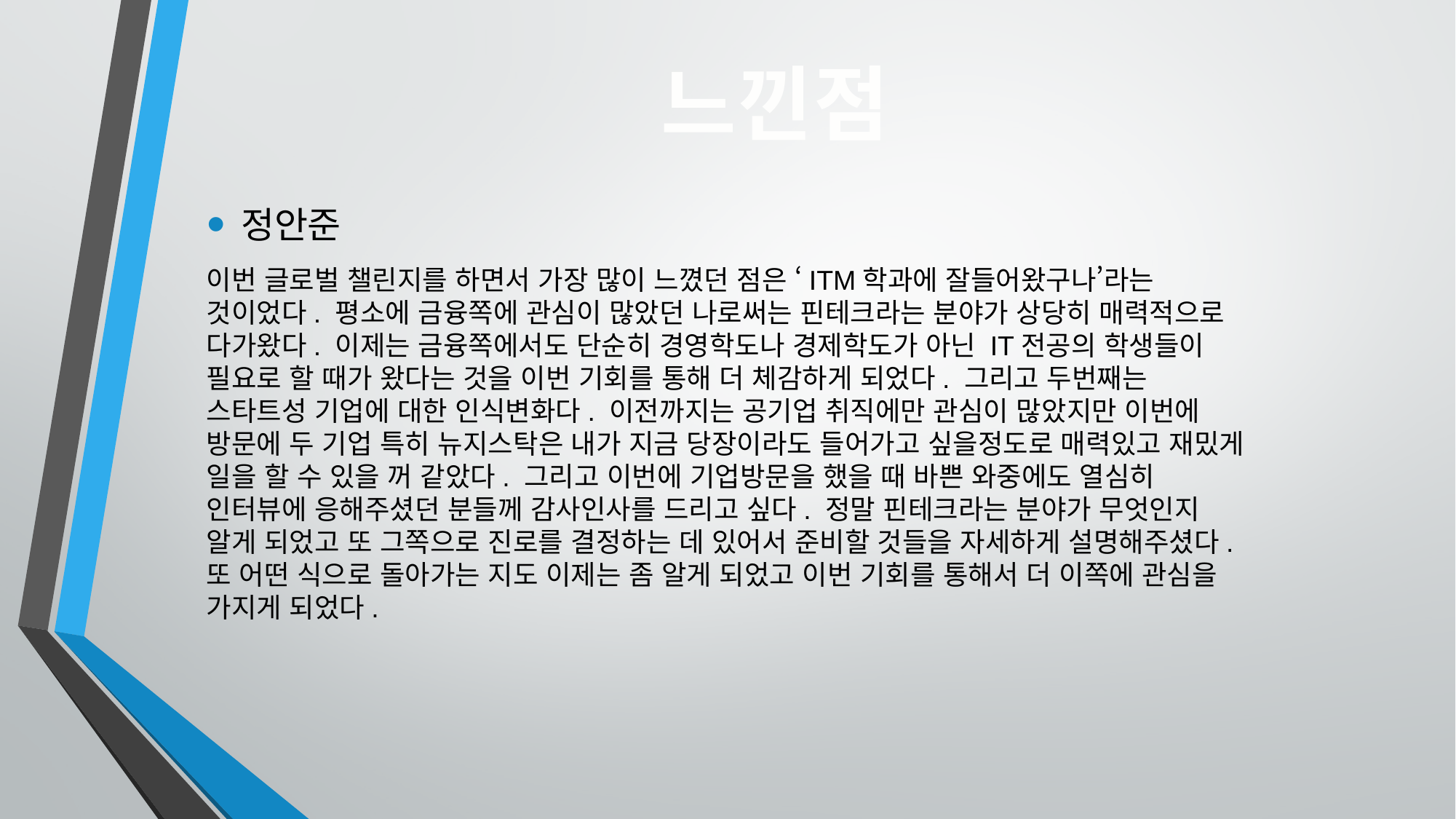

정안준
느낀점
이번 글로벌 챌린지를 하면서 가장 많이 느꼈던 점은 ‘ITM학과에 잘들어왔구나’라는 것이었다. 평소에 금융쪽에 관심이 많았던 나로써는 핀테크라는 분야가 상당히 매력적으로 다가왔다. 이제는 금융쪽에서도 단순히 경영학도나 경제학도가 아닌 IT전공의 학생들이 필요로 할 때가 왔다는 것을 이번 기회를 통해 더 체감하게 되었다. 그리고 두번째는 스타트성 기업에 대한 인식변화다. 이전까지는 공기업 취직에만 관심이 많았지만 이번에 방문에 두 기업 특히 뉴지스탁은 내가 지금 당장이라도 들어가고 싶을정도로 매력있고 재밌게 일을 할 수 있을 꺼 같았다. 그리고 이번에 기업방문을 했을 때 바쁜 와중에도 열심히 인터뷰에 응해주셨던 분들께 감사인사를 드리고 싶다. 정말 핀테크라는 분야가 무엇인지 알게 되었고 또 그쪽으로 진로를 결정하는 데 있어서 준비할 것들을 자세하게 설명해주셨다. 또 어떤 식으로 돌아가는 지도 이제는 좀 알게 되었고 이번 기회를 통해서 더 이쪽에 관심을 가지게 되었다.